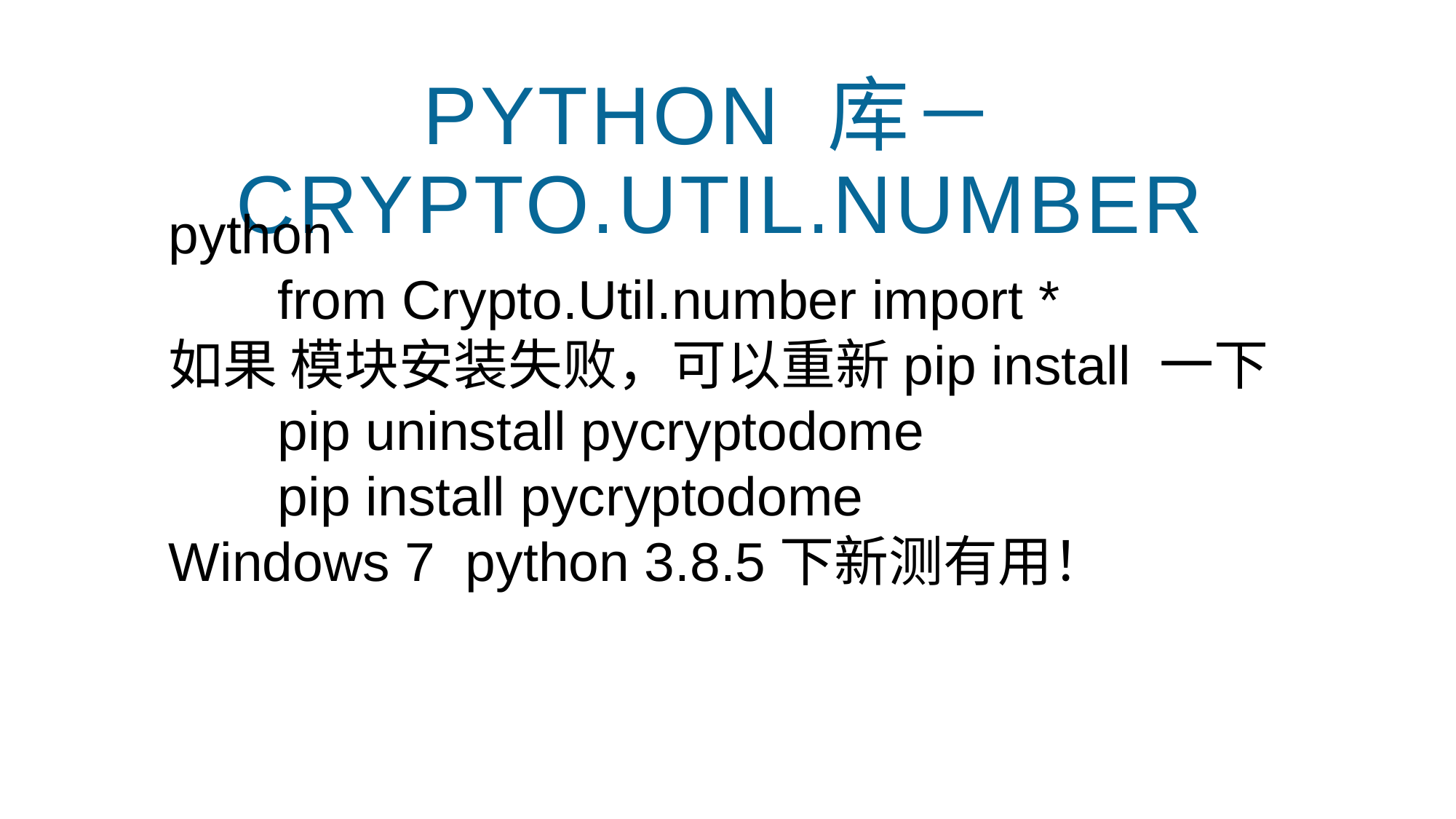

python 库－Crypto.Util.number
	python
		from Crypto.Util.number import *
	如果 模块安装失败，可以重新pip install 一下
		pip uninstall pycryptodome
		pip install pycryptodome
	Windows 7  python 3.8.5下新测有用！